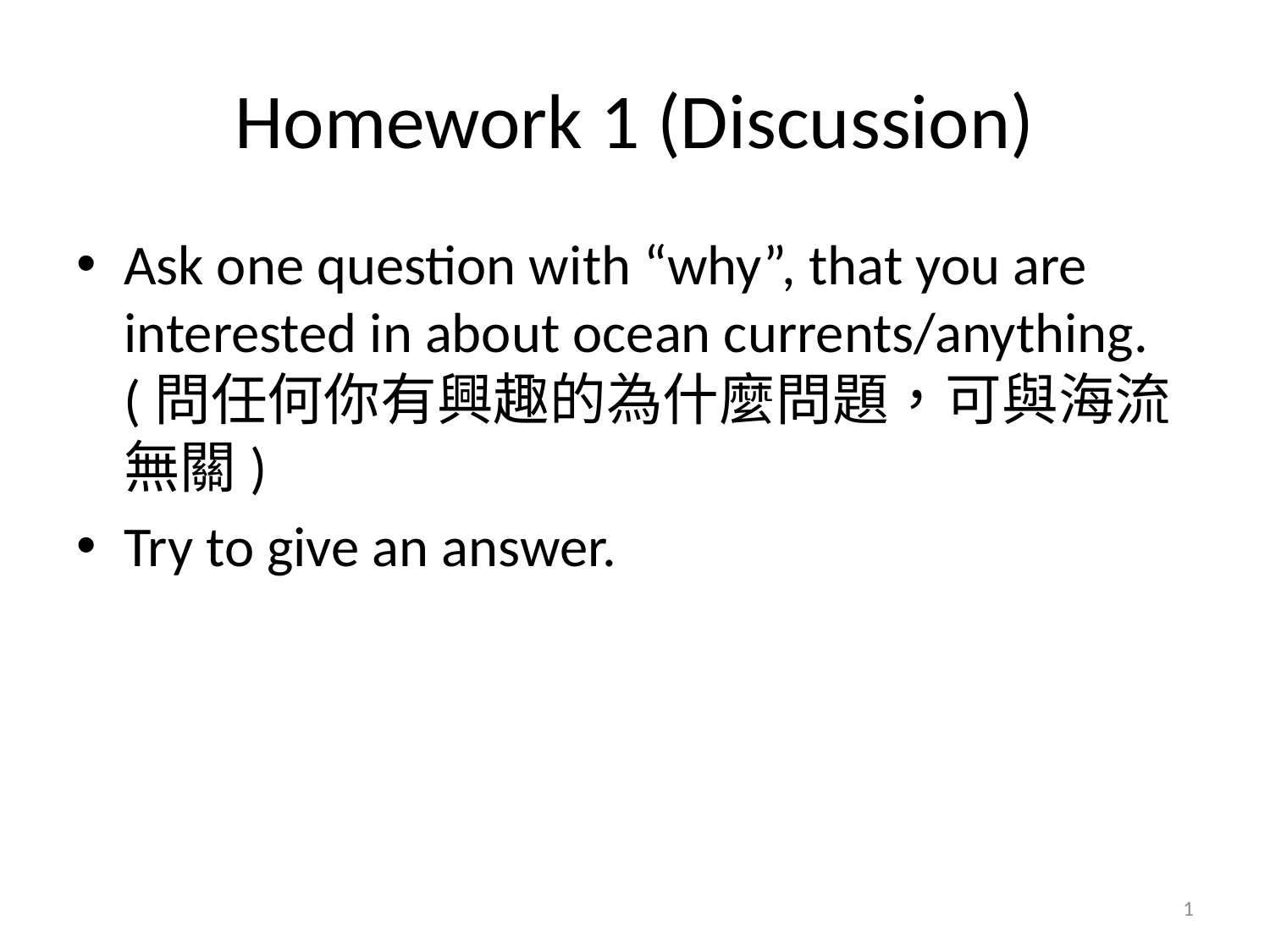

# Homework 1 (Discussion)
Ask one question with “why”, that you are interested in about ocean currents/anything. (問任何你有興趣的為什麼問題，可與海流無關)
Try to give an answer.

1